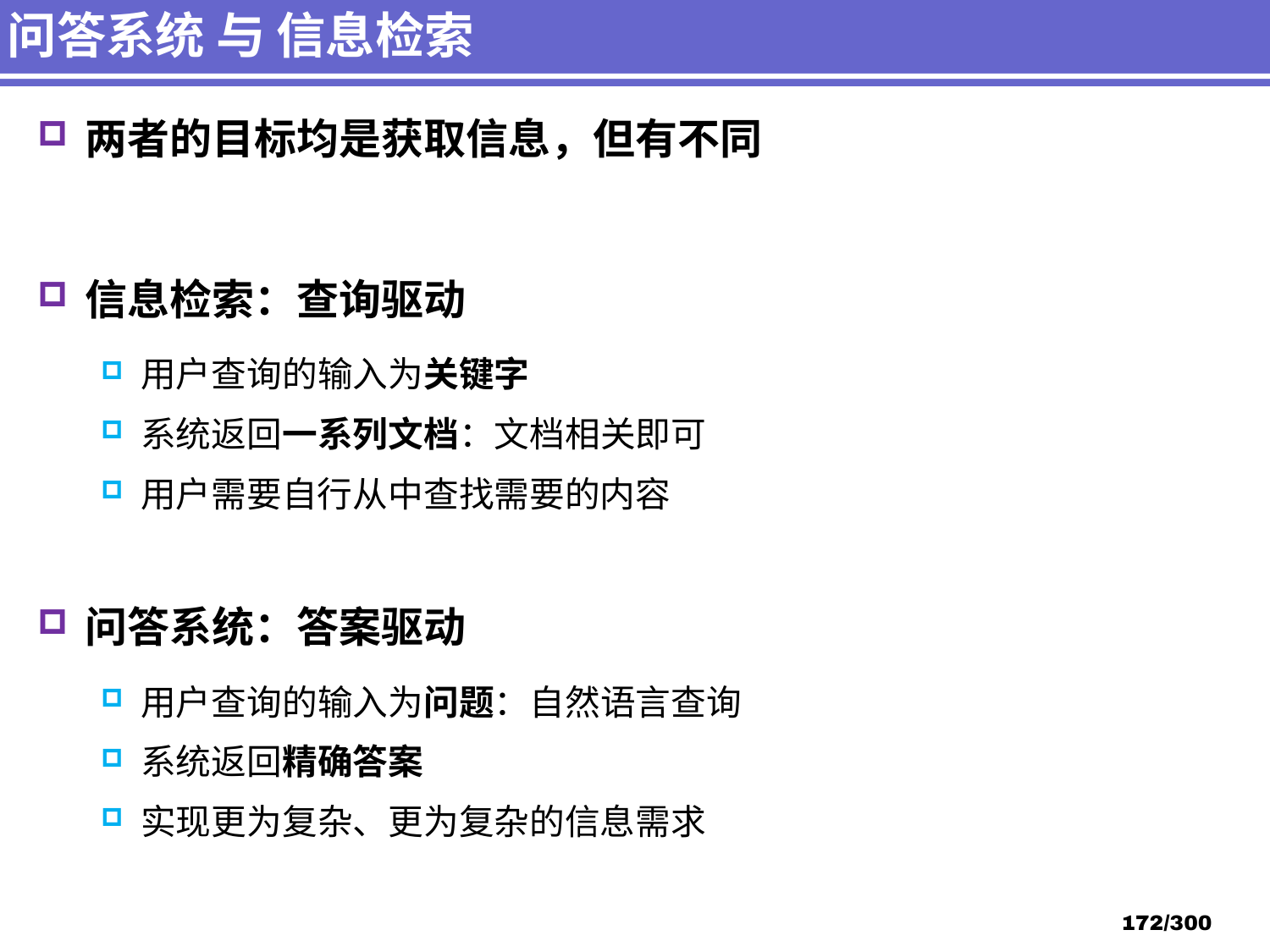

# 问答系统 与 信息检索
两者的目标均是获取信息，但有不同

信息检索：查询驱动
用户查询的输入为关键字
系统返回一系列文档：文档相关即可
用户需要自行从中查找需要的内容

问答系统：答案驱动
用户查询的输入为问题：自然语言查询
系统返回精确答案
实现更为复杂、更为复杂的信息需求

172/300